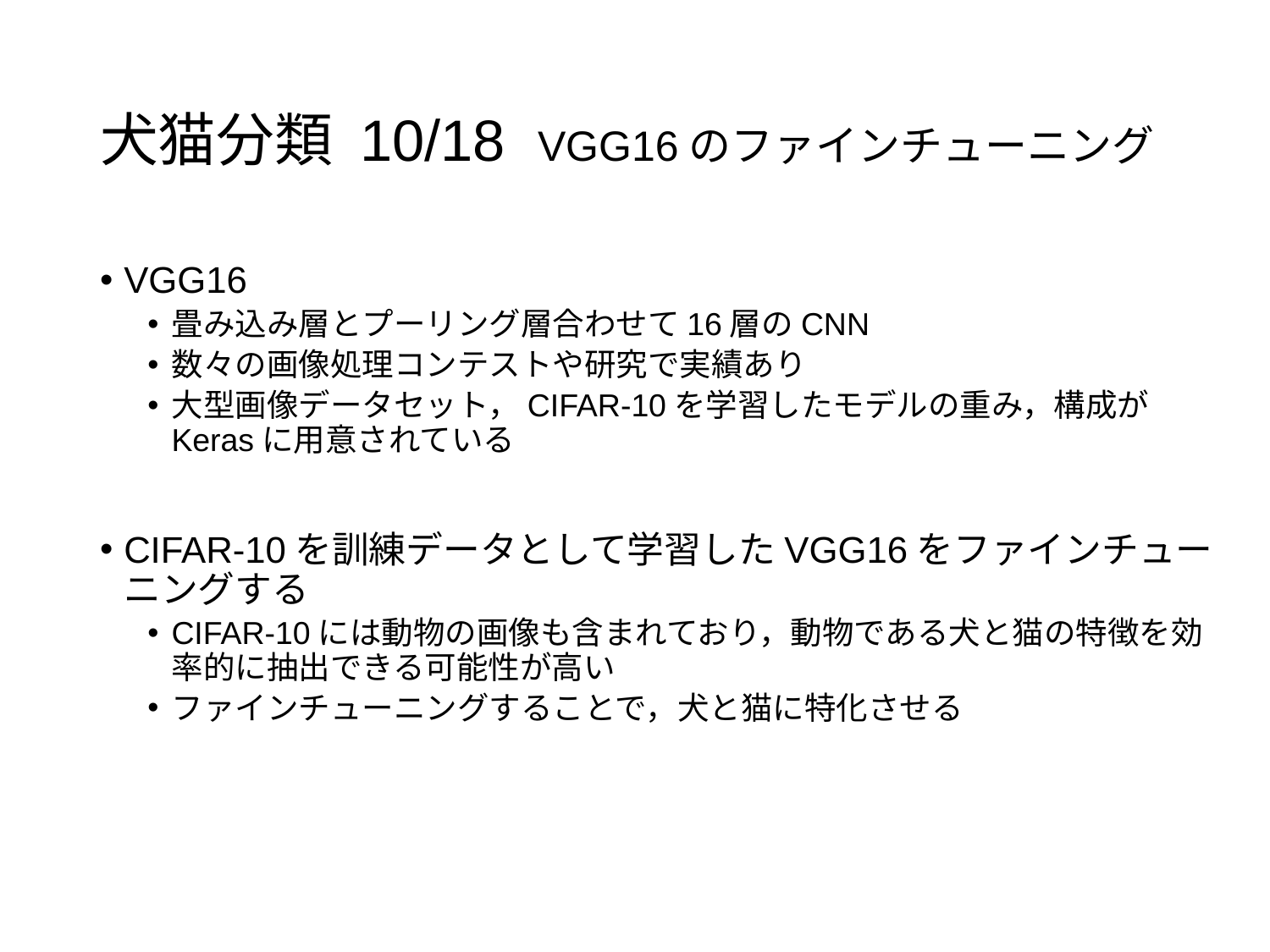

# 犬猫分類 10/18  VGG16のファインチューニング
VGG16
畳み込み層とプーリング層合わせて16層のCNN
数々の画像処理コンテストや研究で実績あり
大型画像データセット，CIFAR-10を学習したモデルの重み，構成がKerasに用意されている

CIFAR-10を訓練データとして学習したVGG16をファインチューニングする
CIFAR-10には動物の画像も含まれており，動物である犬と猫の特徴を効率的に抽出できる可能性が高い
ファインチューニングすることで，犬と猫に特化させる